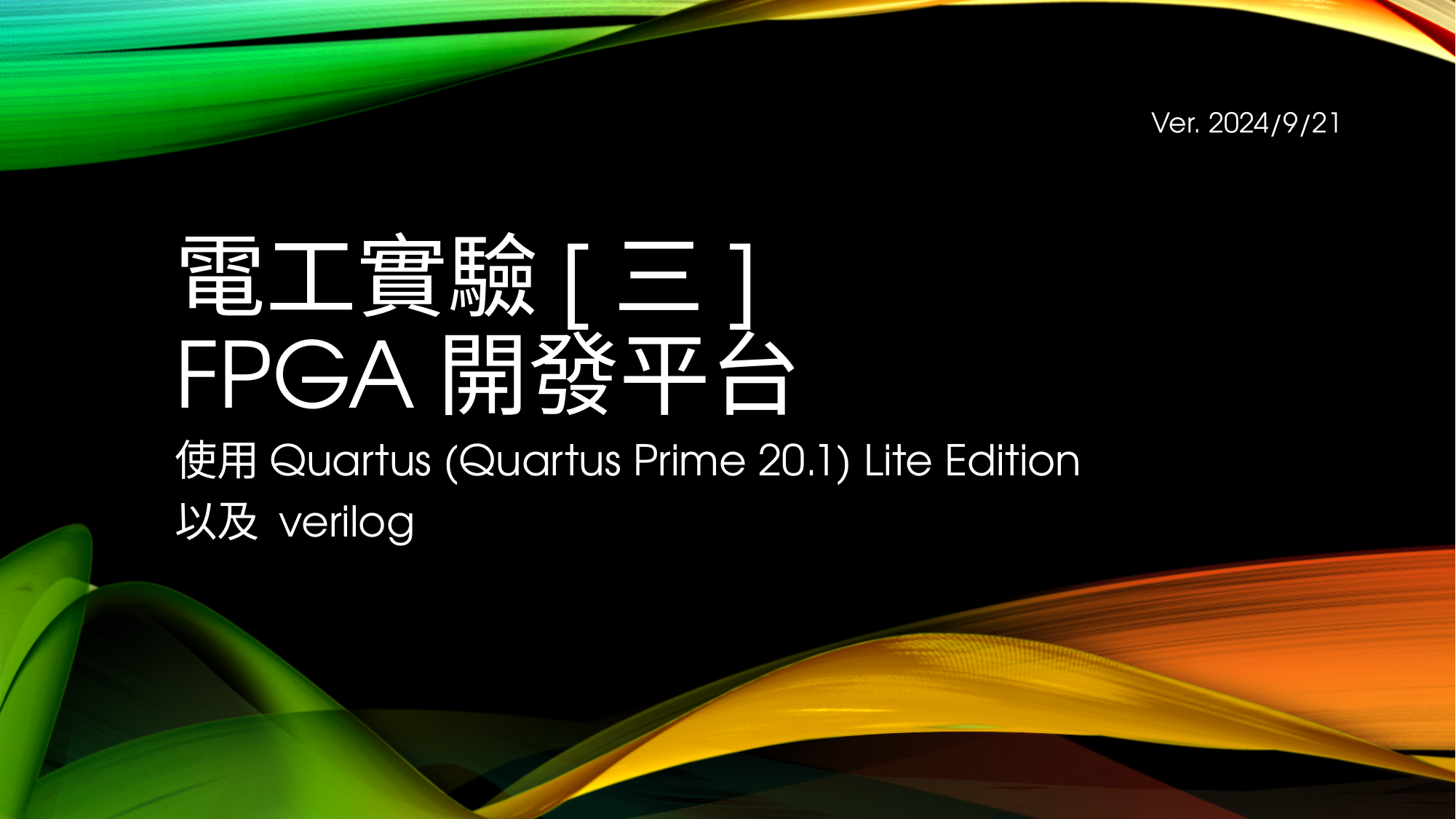

Ver. 2024/9/21
# 電工實驗[三] FPGA開發平台
使用Quartus (Quartus Prime 20.1) Lite Edition
以及 verilog